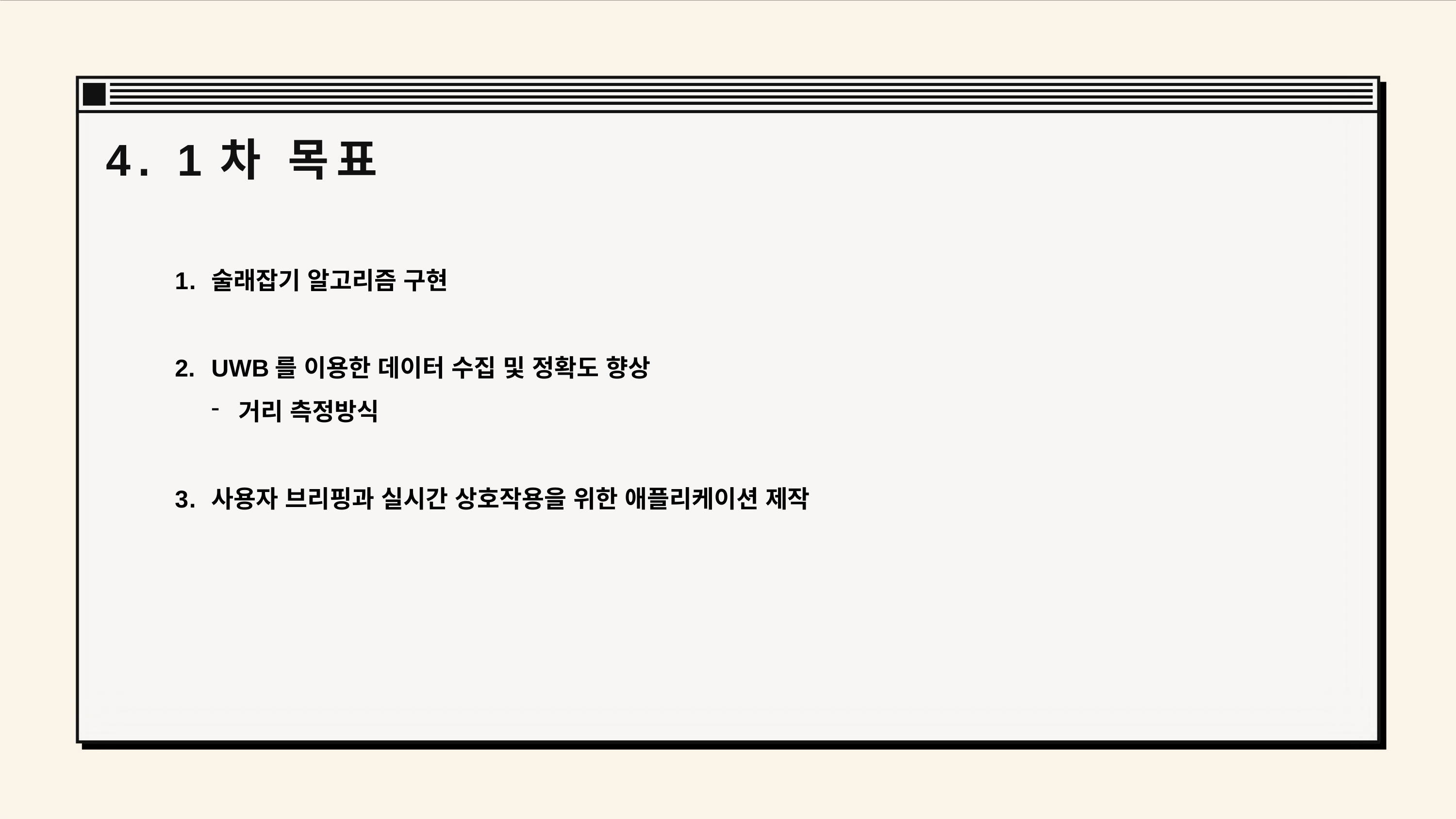

4. 1차 목표
술래잡기 알고리즘 구현

UWB를 이용한 데이터 수집 및 정확도 향상
거리 측정방식

사용자 브리핑과 실시간 상호작용을 위한 애플리케이션 제작